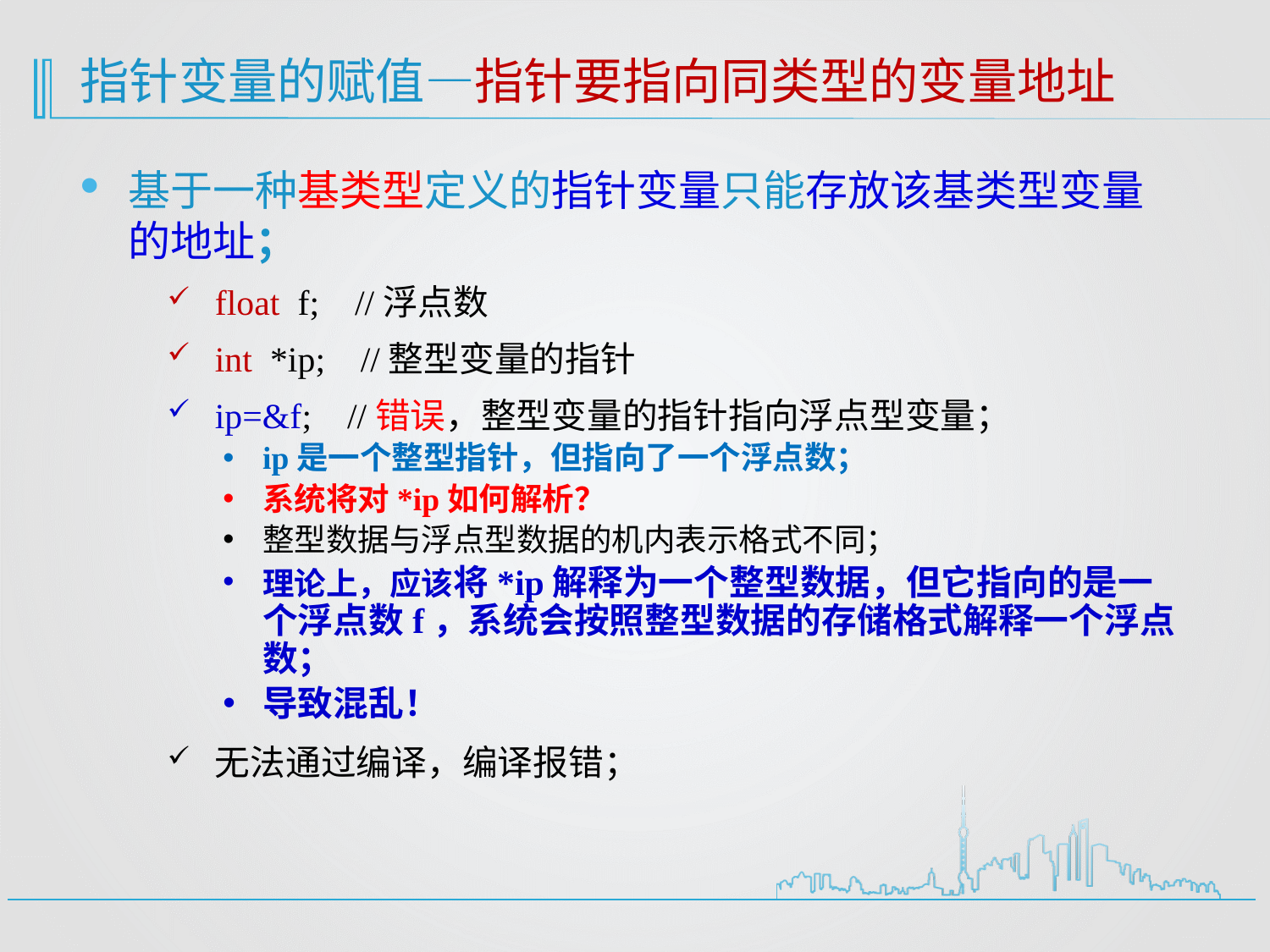

# 指针变量的赋值—指针要指向同类型的变量地址
基于一种基类型定义的指针变量只能存放该基类型变量的地址；
float  f;    //浮点数
int  *ip;    //整型变量的指针
ip=&f;    //错误，整型变量的指针指向浮点型变量；
ip是一个整型指针，但指向了一个浮点数；
系统将对*ip如何解析？
整型数据与浮点型数据的机内表示格式不同；
理论上，应该将*ip解释为一个整型数据，但它指向的是一个浮点数f，系统会按照整型数据的存储格式解释一个浮点数；
导致混乱！
无法通过编译，编译报错；